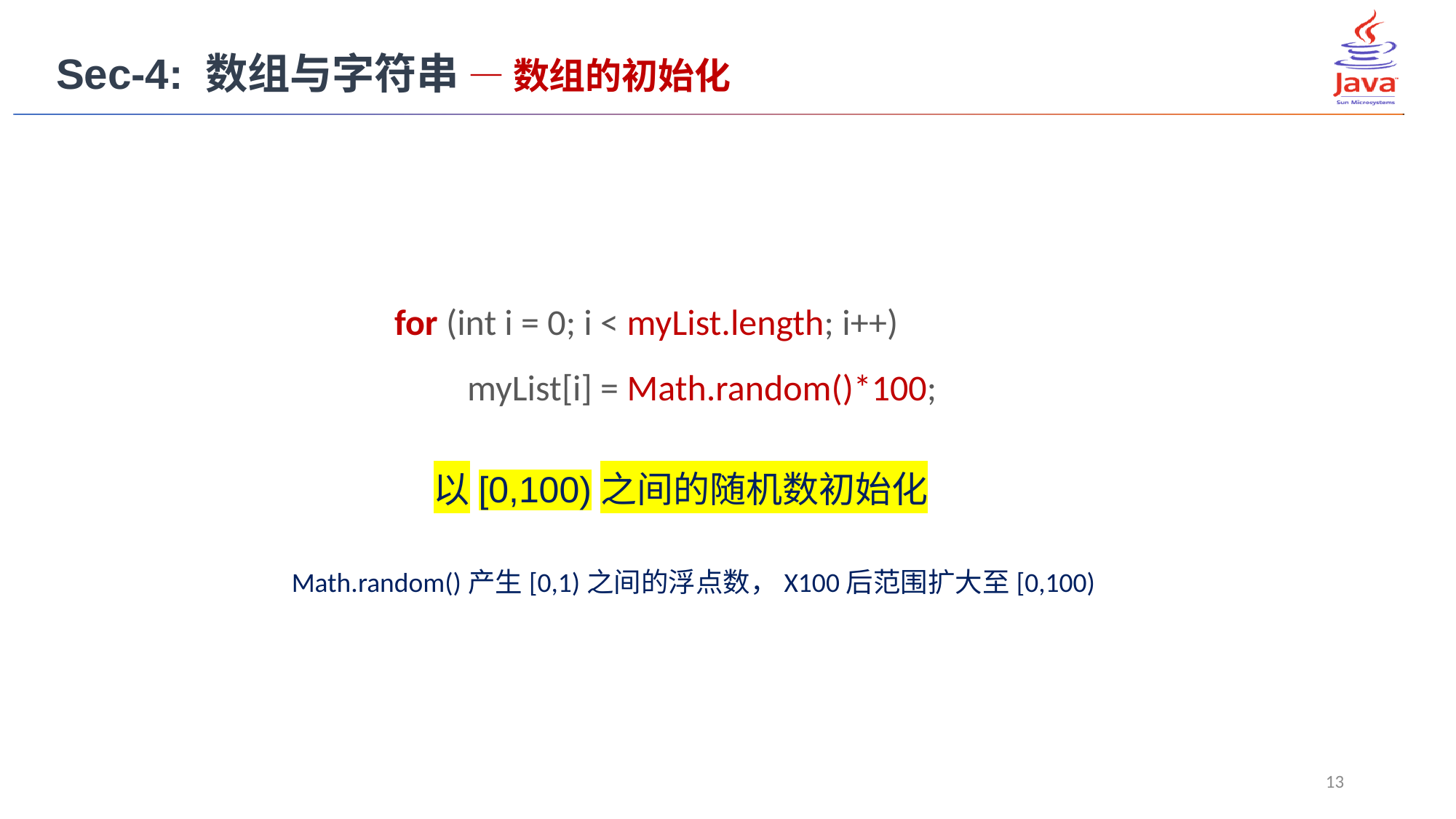

Sec-4: 数组与字符串 — 数组的初始化
for (int i = 0; i < myList.length; i++)
 	myList[i] = Math.random()*100;
以[0,100)之间的随机数初始化
Math.random()产生[0,1)之间的浮点数，X100后范围扩大至[0,100)
13